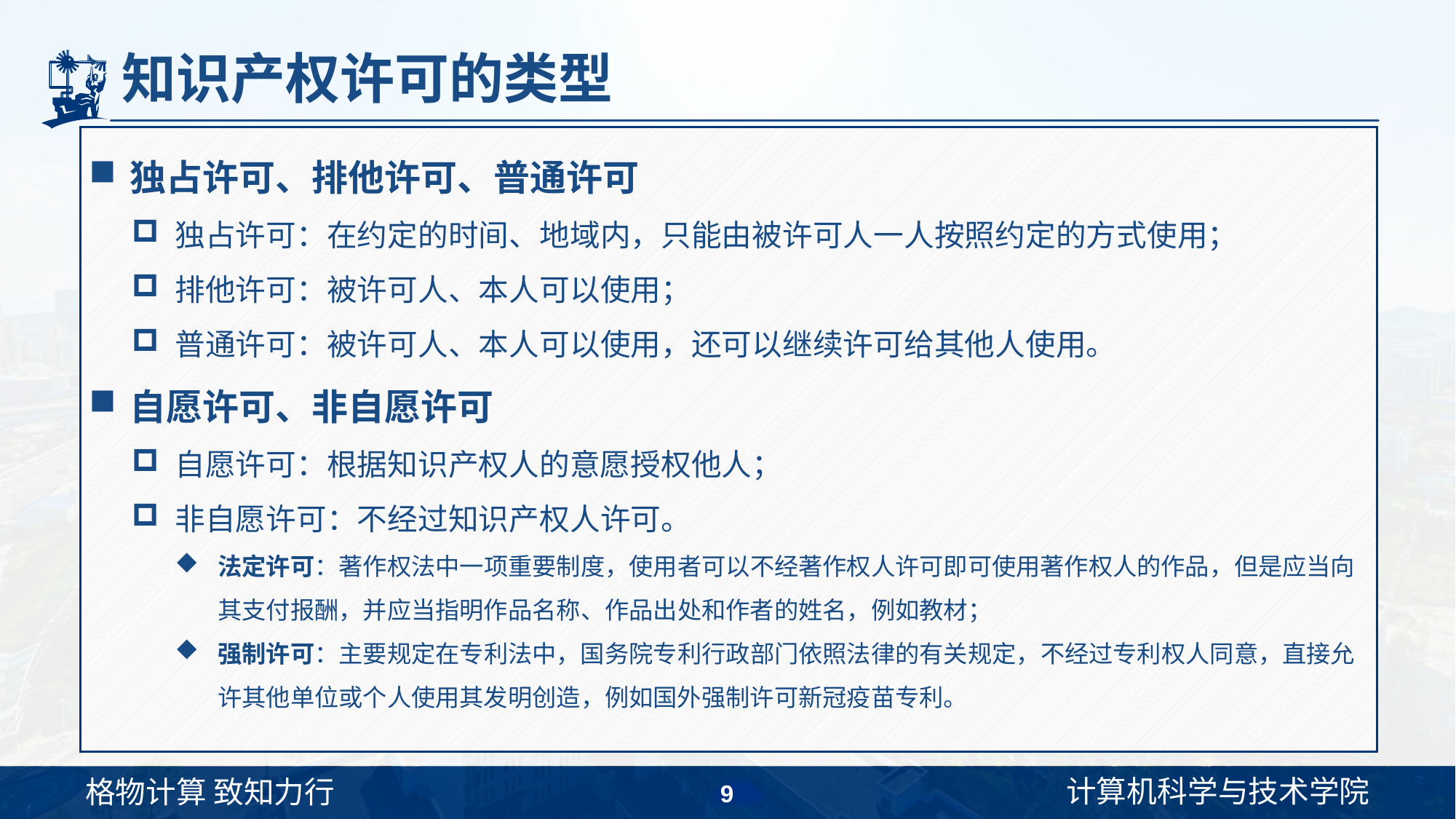

# 知识产权许可的类型
独占许可、排他许可、普通许可
独占许可：在约定的时间、地域内，只能由被许可人一人按照约定的方式使用；
排他许可：被许可人、本人可以使用；
普通许可：被许可人、本人可以使用，还可以继续许可给其他人使用。
自愿许可、非自愿许可
自愿许可：根据知识产权人的意愿授权他人；
非自愿许可：不经过知识产权人许可。
法定许可：著作权法中一项重要制度，使用者可以不经著作权人许可即可使用著作权人的作品，但是应当向其支付报酬，并应当指明作品名称、作品出处和作者的姓名，例如教材；
强制许可：主要规定在专利法中，国务院专利行政部门依照法律的有关规定，不经过专利权人同意，直接允许其他单位或个人使用其发明创造，例如国外强制许可新冠疫苗专利。
9